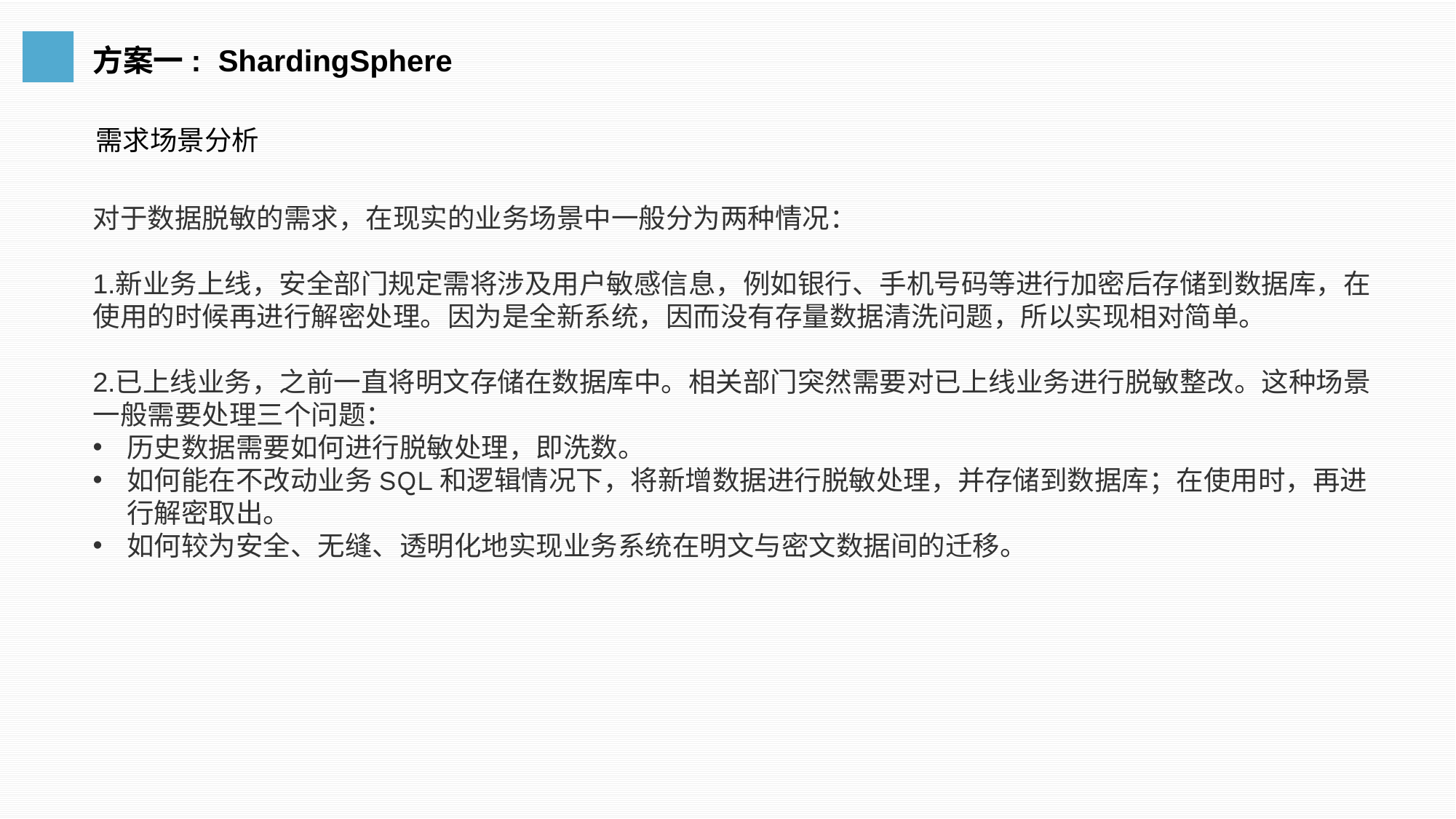

方案一:  ShardingSphere
需求场景分析
对于数据脱敏的需求，在现实的业务场景中一般分为两种情况：

新业务上线，安全部门规定需将涉及用户敏感信息，例如银行、手机号码等进行加密后存储到数据库，在使用的时候再进行解密处理。因为是全新系统，因而没有存量数据清洗问题，所以实现相对简单。

已上线业务，之前一直将明文存储在数据库中。相关部门突然需要对已上线业务进行脱敏整改。这种场景一般需要处理三个问题：
历史数据需要如何进行脱敏处理，即洗数。
如何能在不改动业务SQL和逻辑情况下，将新增数据进行脱敏处理，并存储到数据库；在使用时，再进行解密取出。
如何较为安全、无缝、透明化地实现业务系统在明文与密文数据间的迁移。